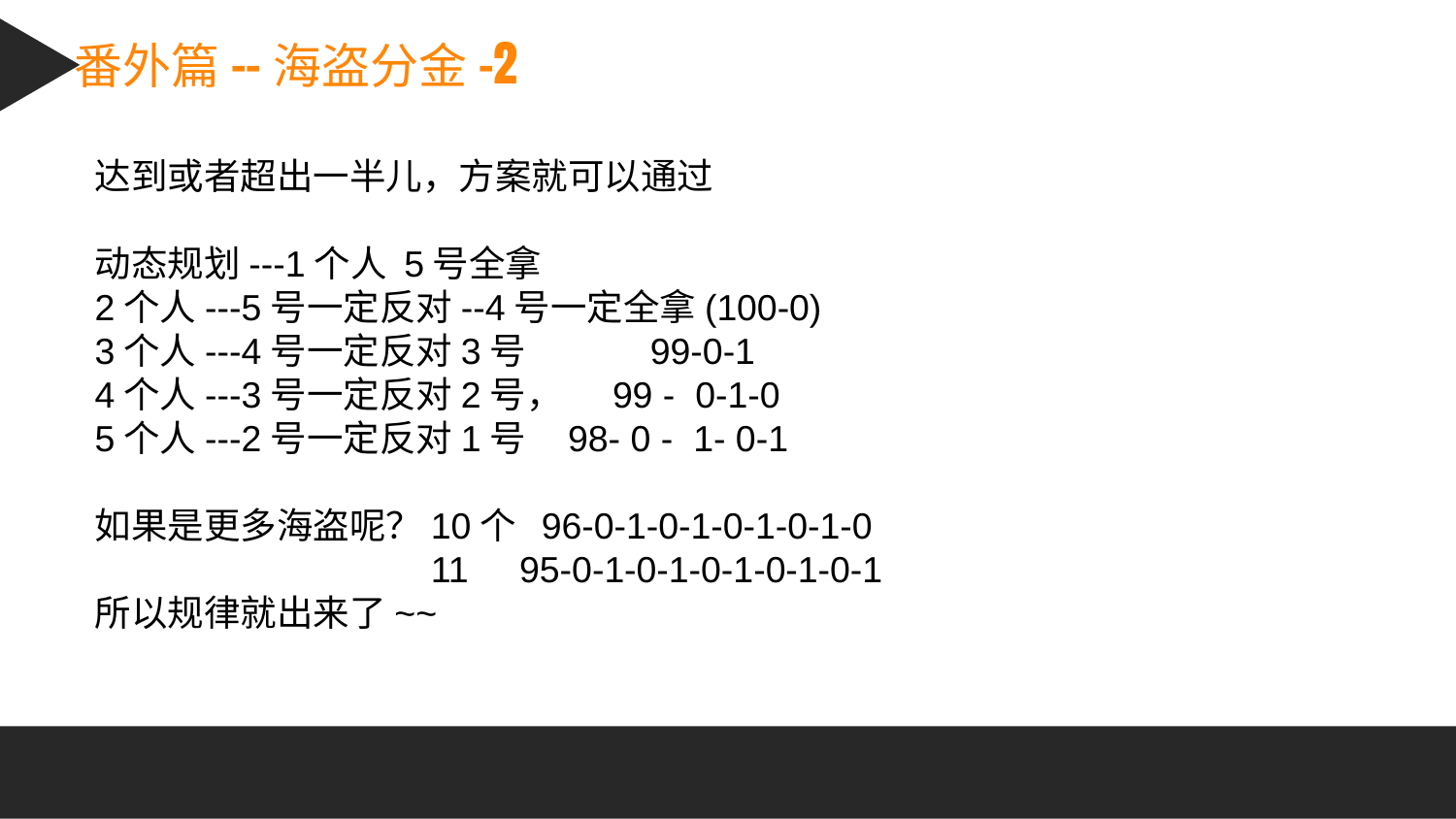

番外篇--海盗分金-2
达到或者超出一半儿，方案就可以通过

动态规划---1个人 5号全拿
2个人---5号一定反对--4号一定全拿(100-0)
3个人---4号一定反对3号              99-0-1
4个人---3号一定反对2号，     99 -  0-1-0
5个人---2号一定反对1号    98- 0 -  1- 0-1

如果是更多海盗呢？10个  96-0-1-0-1-0-1-0-1-0
                                 11     95-0-1-0-1-0-1-0-1-0-1
所以规律就出来了~~